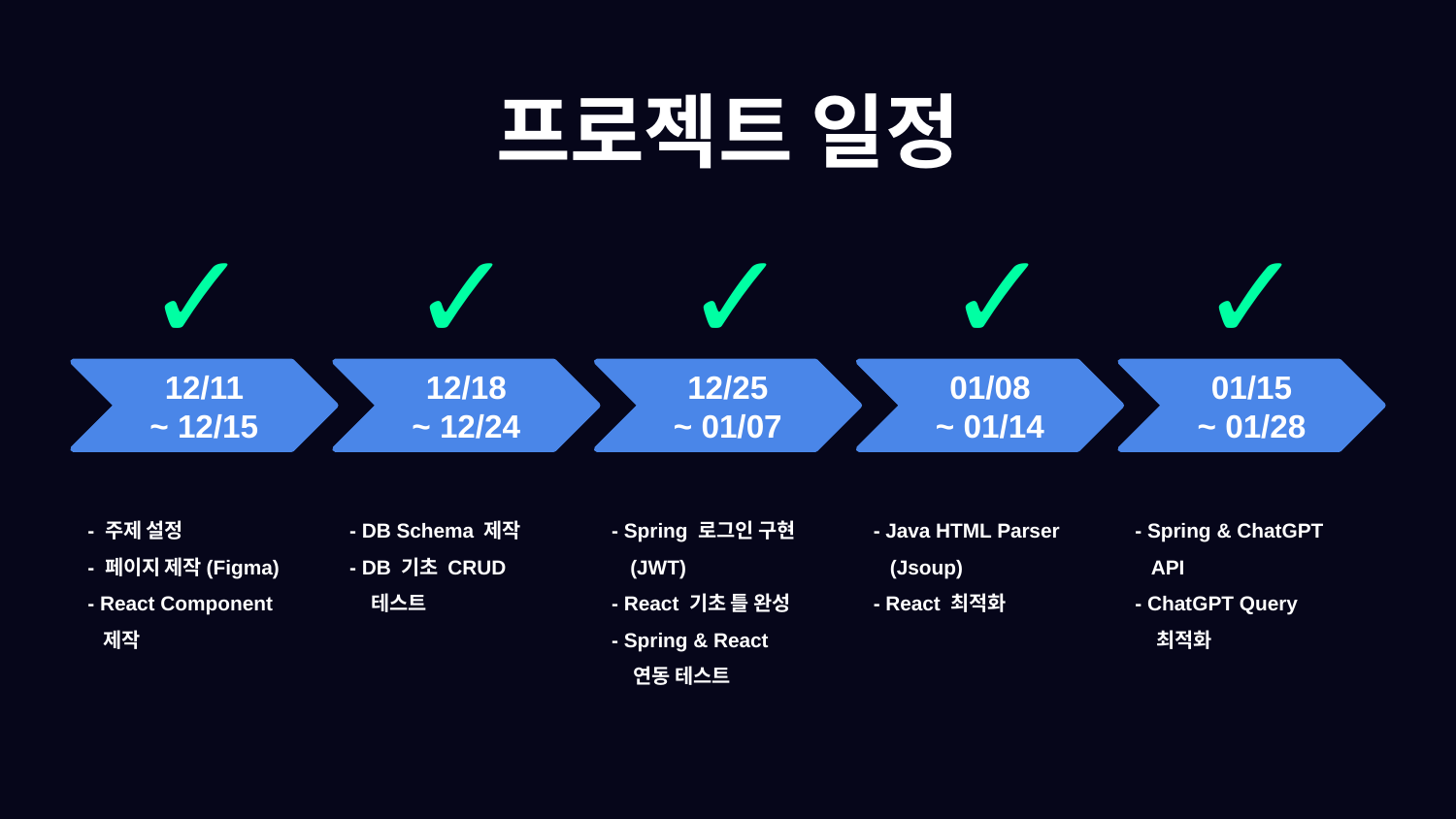

프로젝트 일정
✓
✓
✓
✓
✓
12/11
~ 12/15
12/18
~ 12/24
12/25
~ 01/07
01/08
~ 01/14
01/15
~ 01/28

- 주제 설정
- 페이지 제작(Figma)
- React Component
  제작
- DB Schema 제작
- DB 기초 CRUD
   테스트
- Spring 로그인 구현
   (JWT)
- React 기초 틀 완성
- Spring & React
   연동 테스트
- Java HTML Parser
   (Jsoup)
- React 최적화
- Spring & ChatGPT
   API
- ChatGPT Query
   최적화